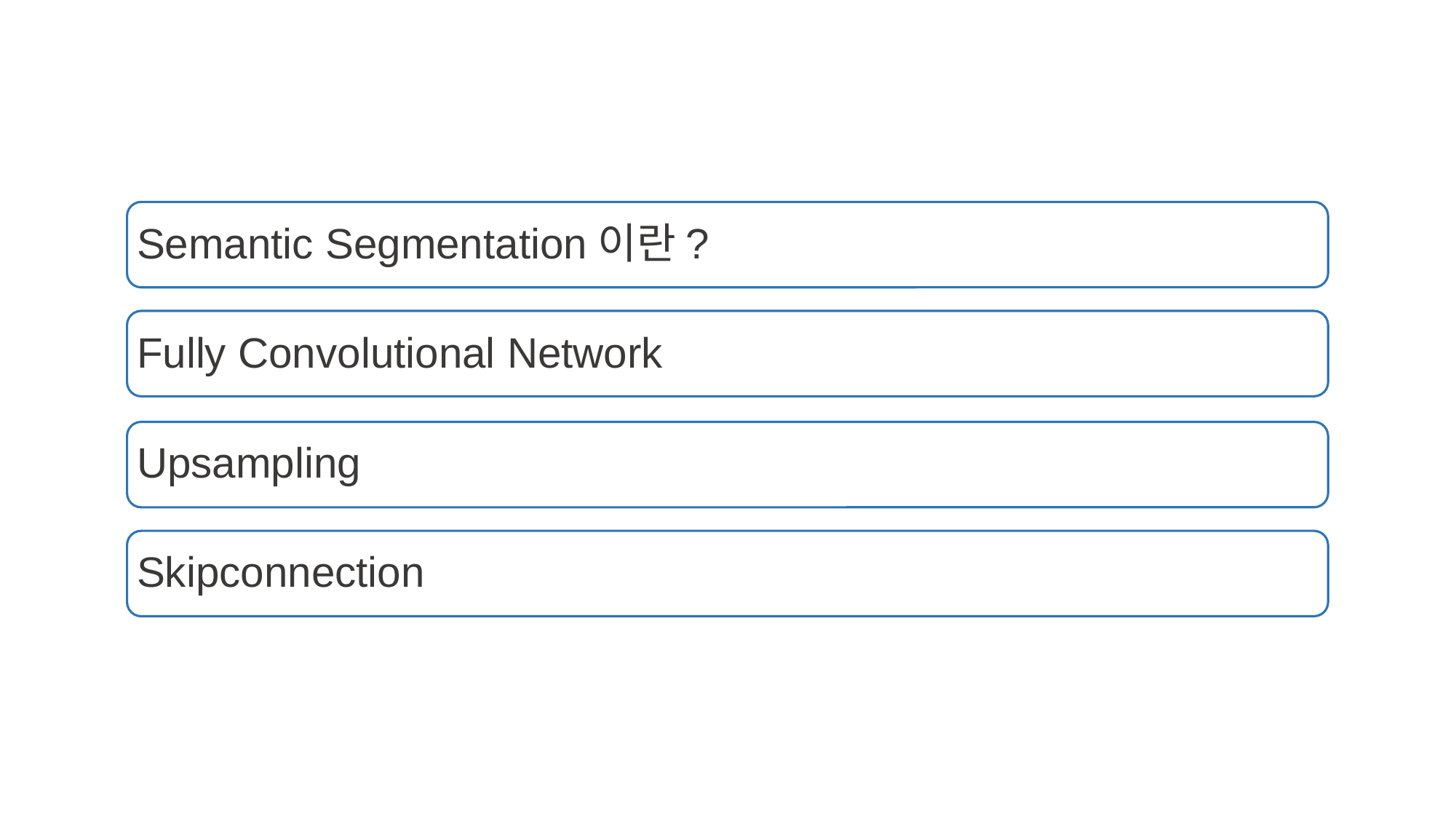

Semantic Segmentation이란?
Fully Convolutional Network
Upsampling
Skipconnection